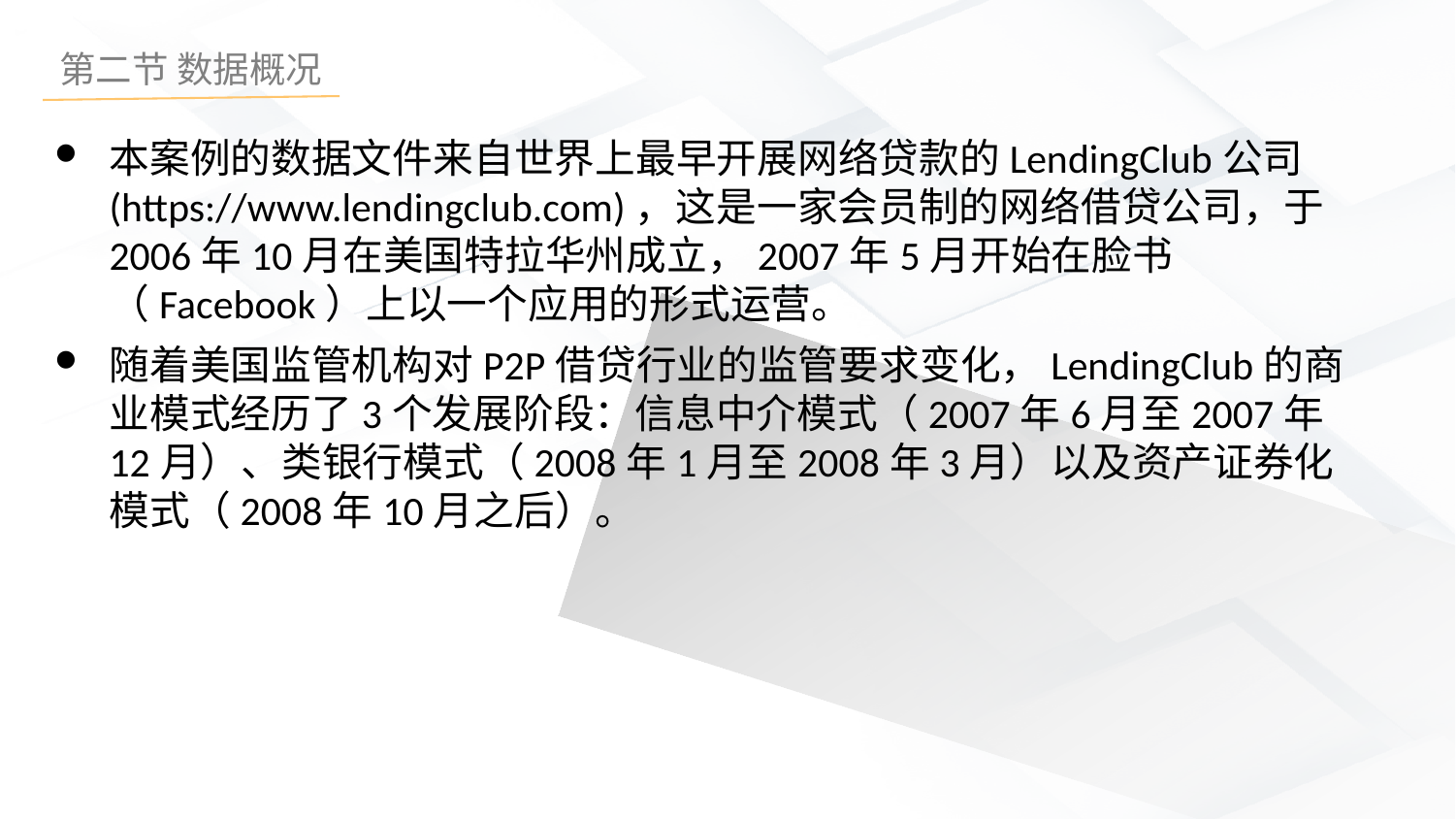

本案例的数据文件来自世界上最早开展网络贷款的LendingClub公司(https://www.lendingclub.com)，这是一家会员制的网络借贷公司，于2006年10月在美国特拉华州成立，2007年5月开始在脸书（Facebook）上以一个应用的形式运营。
随着美国监管机构对P2P借贷行业的监管要求变化，LendingClub的商业模式经历了3个发展阶段：信息中介模式（2007年6月至2007年12月）、类银行模式（2008年1月至2008年3月）以及资产证券化模式（2008年10月之后）。